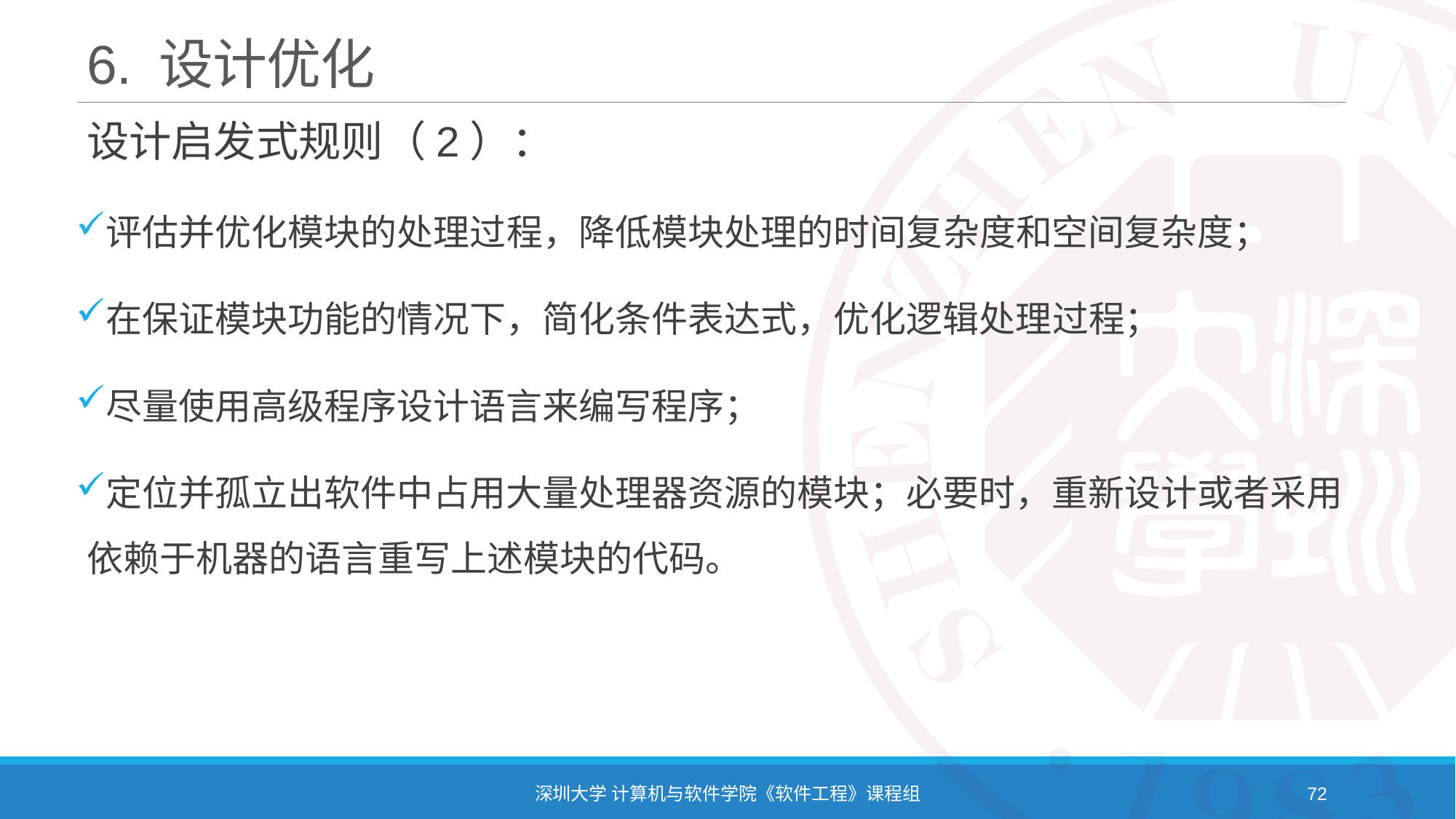

# 6. 设计优化
设计启发式规则（2）：
评估并优化模块的处理过程，降低模块处理的时间复杂度和空间复杂度；
在保证模块功能的情况下，简化条件表达式，优化逻辑处理过程；
尽量使用高级程序设计语言来编写程序；
定位并孤立出软件中占用大量处理器资源的模块；必要时，重新设计或者采用依赖于机器的语言重写上述模块的代码。

深圳大学 计算机与软件学院《软件工程》课程组
72